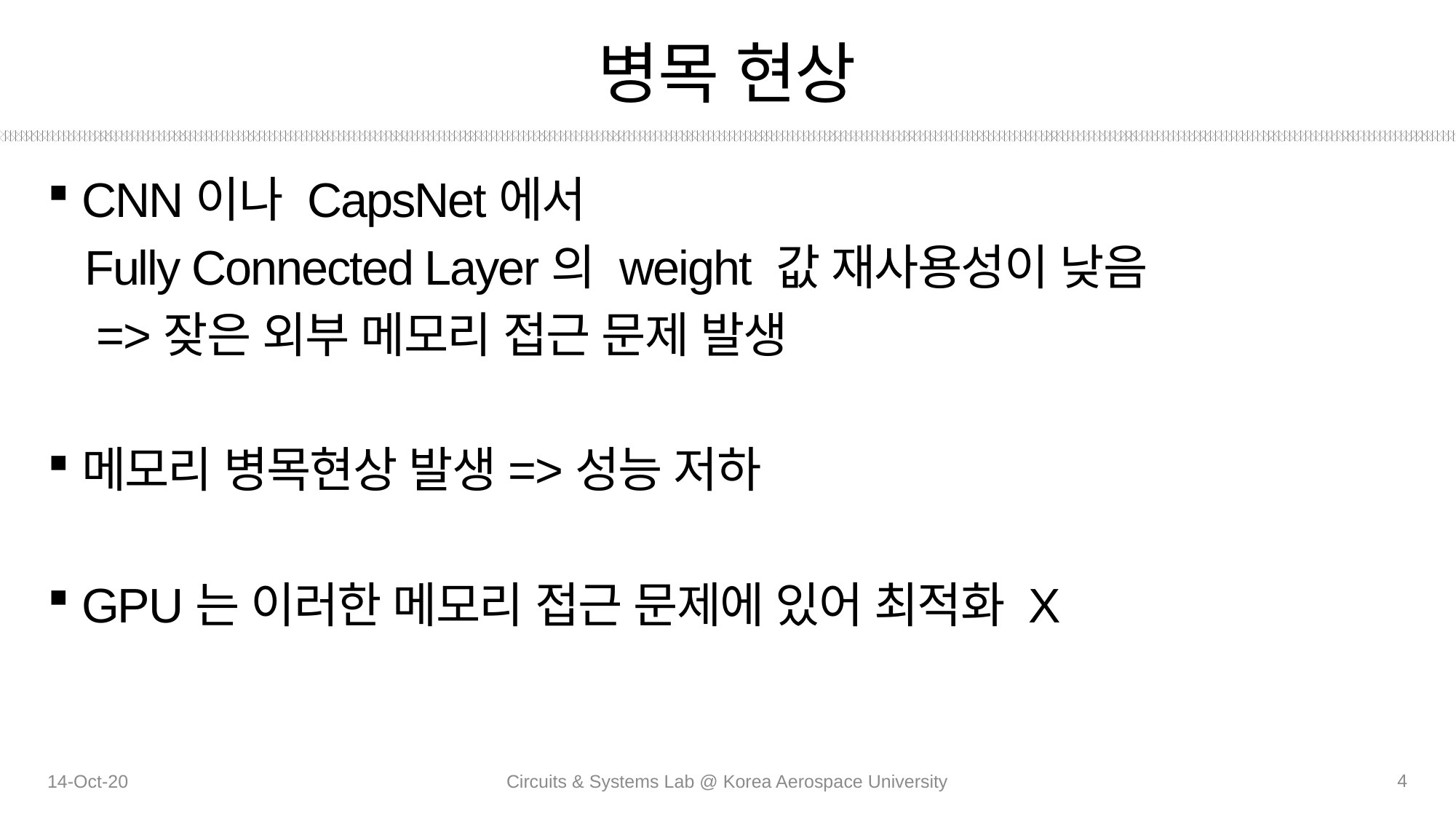

# 병목 현상
CNN이나 CapsNet에서
   Fully Connected Layer의 weight 값 재사용성이 낮음
    =>잦은 외부 메모리 접근 문제 발생

메모리 병목현상 발생=>성능 저하

GPU는 이러한 메모리 접근 문제에 있어 최적화 X

4
14-Oct-20
Circuits & Systems Lab @ Korea Aerospace University